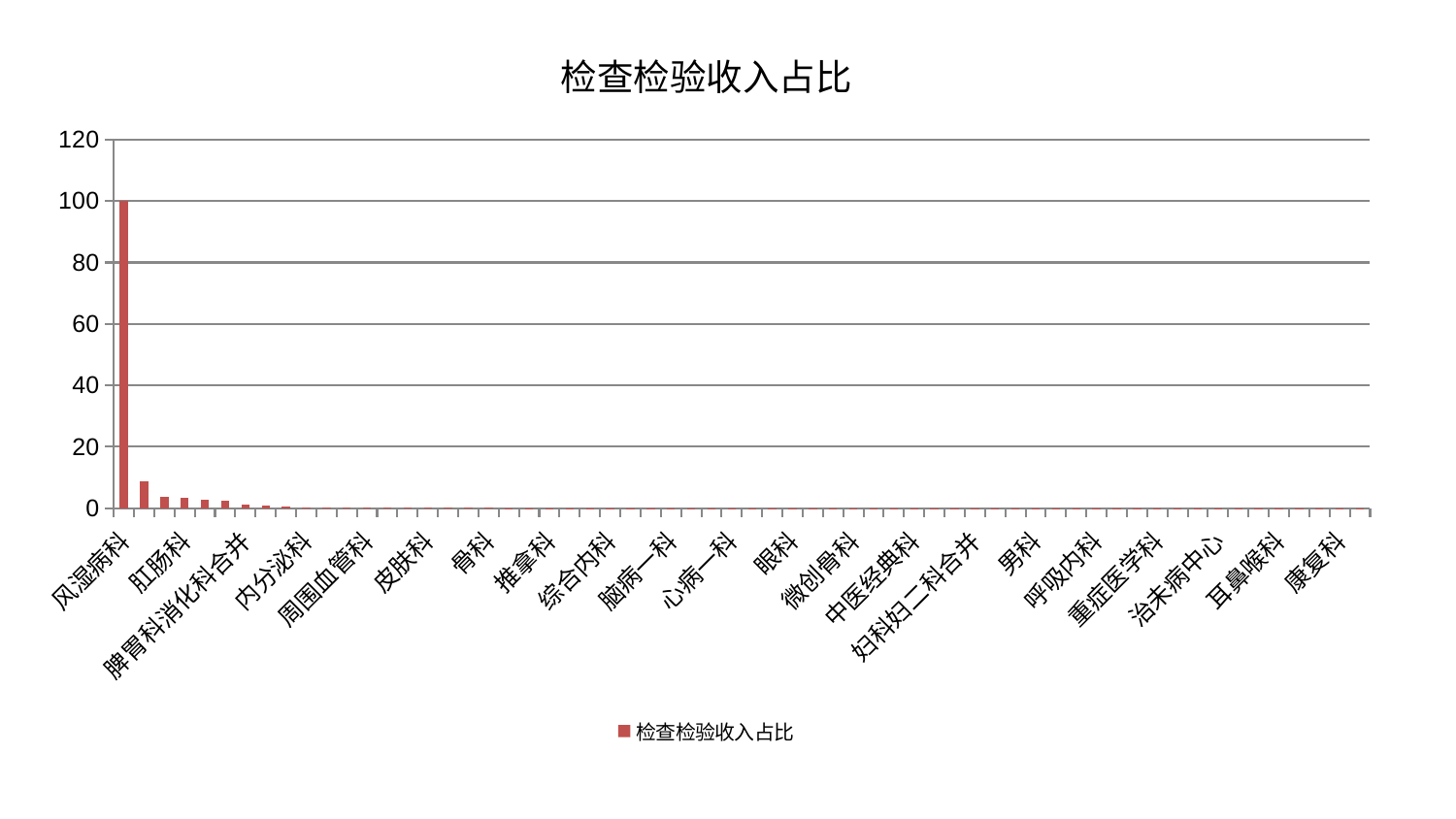

### Chart: 检查检验收入占比

| Category | 检查检验收入占比 |
|---|---|
| 风湿病科 | 100.0 |
| 儿科 | 8.812022233022509 |
| 心血管内科 | 3.6051889087723157 |
| 肛肠科 | 3.3352139086694357 |
| 神经内科 | 2.631170705183344 |
| 小儿推拿科 | 2.3242087203681976 |
| 脾胃科消化科合并 | 1.1712656351218886 |
| 脑病三科 | 0.8285061069072465 |
| 脾胃病科 | 0.49752119162095776 |
| 内分泌科 | 0.25496624413382835 |
| 心病二科 | 0.22634260710152027 |
| 心病三科 | 0.13323215517759193 |
| 周围血管科 | 0.1321643544431096 |
| 东区肾病科 | 0.13054172503259381 |
| 中医外治中心 | 0.12544385812460396 |
| 皮肤科 | 0.1207464544107784 |
| 运动损伤骨科 | 0.12002268748720638 |
| 针灸科 | 0.10746324866590352 |
| 骨科 | 0.10472154863925105 |
| 泌尿外科 | 0.08913873289196934 |
| 西区重症医学科 | 0.08257091851349015 |
| 推拿科 | 0.07969244684139945 |
| 肿瘤内科 | 0.07782011158528428 |
| 神经外科 | 0.07506984913463022 |
| 综合内科 | 0.07261828918867497 |
| 血液科 | 0.07227871507457224 |
| 妇二科 | 0.06850551946940428 |
| 脑病一科 | 0.06639318018473803 |
| 乳腺甲状腺外科 | 0.06605930906988255 |
| 脊柱骨科 | 0.06591715942043902 |
| 心病一科 | 0.06191876709627785 |
| 心病四科 | 0.058008535149619185 |
| 身心医学科 | 0.05791599505827372 |
| 眼科 | 0.0570642002005345 |
| 妇科 | 0.05552519978966201 |
| 东区重症医学科 | 0.05396212250317643 |
| 微创骨科 | 0.05241368762868771 |
| 肾脏内科 | 0.05087394858713726 |
| 消化内科 | 0.050348790689082296 |
| 中医经典科 | 0.049646771298884645 |
| 产科 | 0.04655135031942765 |
| 肾病科 | 0.04611839350107034 |
| 妇科妇二科合并 | 0.04560420028199404 |
| 老年医学科 | 0.04508707203687364 |
| 显微骨科 | 0.04393180710194886 |
| 男科 | 0.04340795710266702 |
| 创伤骨科 | 0.042050944441782506 |
| 关节骨科 | 0.04197452544251312 |
| 呼吸内科 | 0.04179834525947514 |
| 肝胆外科 | 0.04057554226819463 |
| 小儿骨科 | 0.0404678529422801 |
| 重症医学科 | 0.04035165891255045 |
| 脑病二科 | 0.037600492868352826 |
| 医院 | 0.037144857534696575 |
| 治未病中心 | 0.0366594113584042 |
| 胸外科 | 0.03636211741078257 |
| 普通外科 | 0.036237611597181536 |
| 耳鼻喉科 | 0.03468356501864624 |
| 美容皮肤科 | 0.034366813076285474 |
| 口腔科 | 0.034157630332466674 |
| 康复科 | 0.033006845489105846 |
| 肝病科 | 0.03285929799442975 |
189